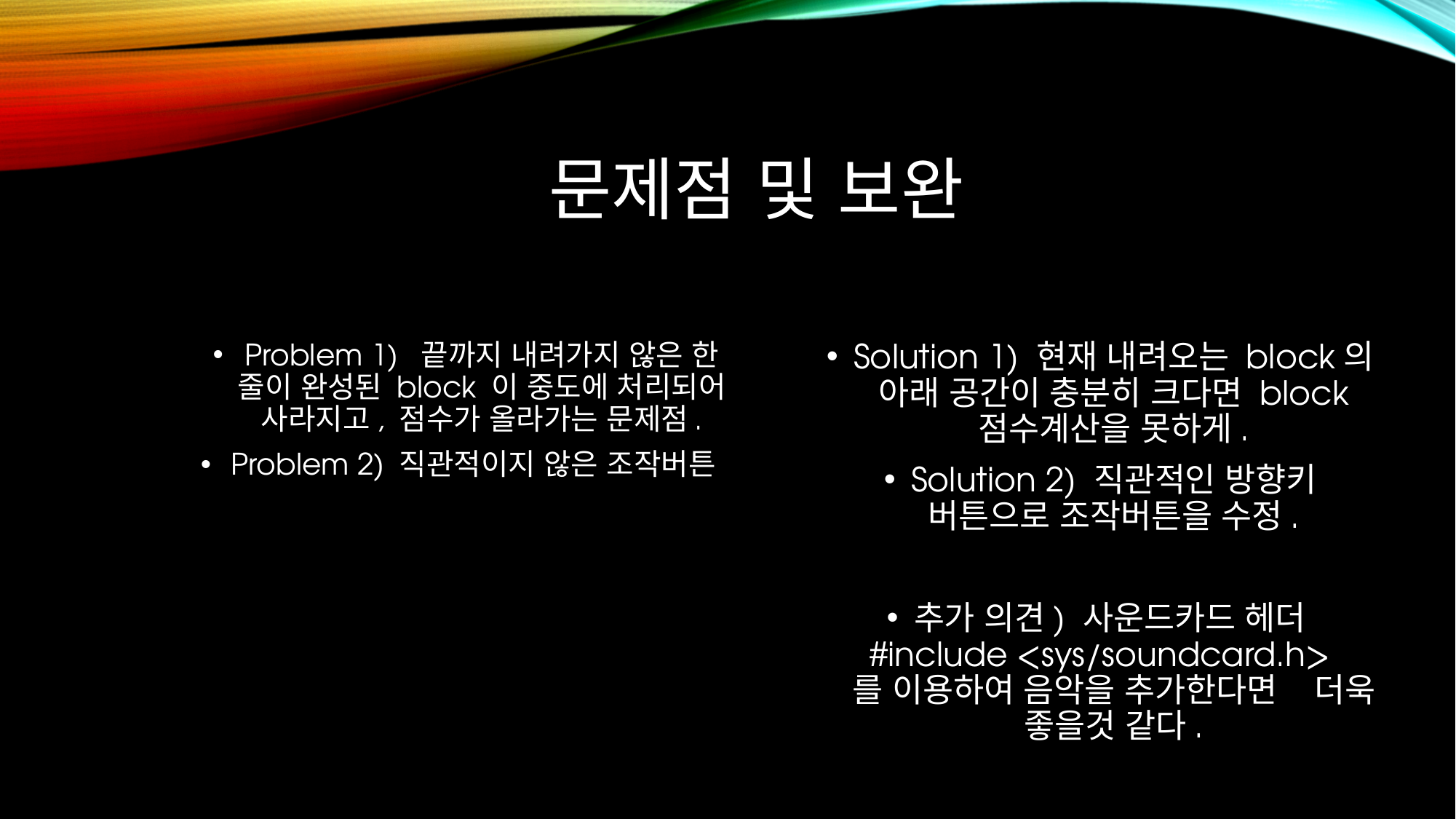

# 문제점 및 보완
Solution 1) 현재 내려오는 block의 아래 공간이 충분히 크다면 block 점수계산을 못하게.
Solution 2) 직관적인 방향키 버튼으로 조작버튼을 수정.

추가 의견) 사운드카드 헤더#include <sys/soundcard.h>    를 이용하여 음악을 추가한다면    더욱 좋을것 같다.

Problem 1)  끝까지 내려가지 않은 한 줄이 완성된 block 이 중도에 처리되어 사라지고, 점수가 올라가는 문제점.
Problem 2) 직관적이지 않은 조작버튼